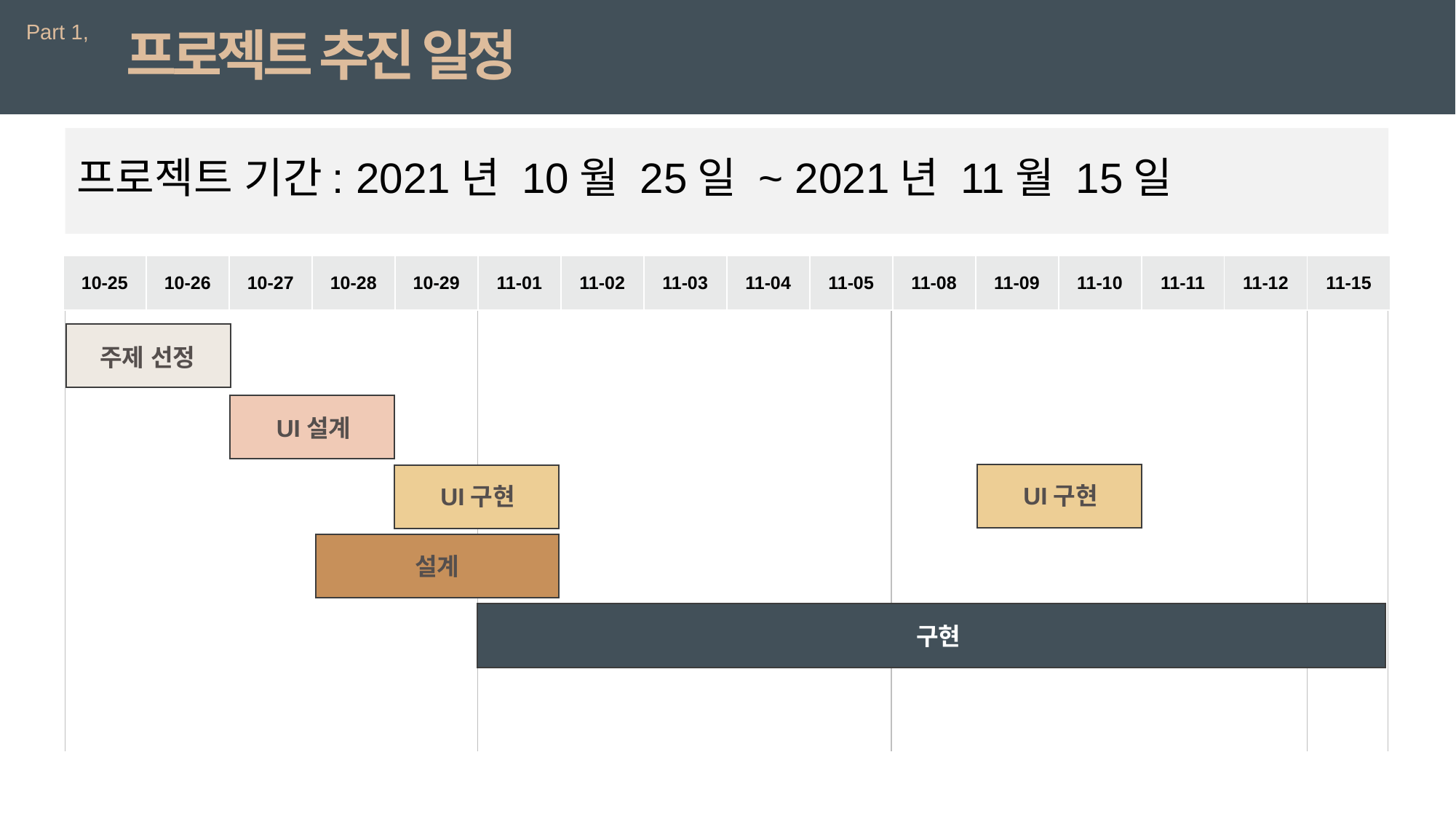

Part 1,
프로젝트 추진 일정

프로젝트 기간: 2021년 10월 25일 ~ 2021년 11월 15일

| 10-25 | 10-26 | 10-27 | 10-28 | 10-29 | 11-01 | 11-02 | 11-03 | 11-04 | 11-05 | 11-08 | 11-09 | 11-10 | 11-11 | 11-12 | 11-15 |
| --- | --- | --- | --- | --- | --- | --- | --- | --- | --- | --- | --- | --- | --- | --- | --- |

주제 선정
UI설계
UI구현
설계
구현

UI구현